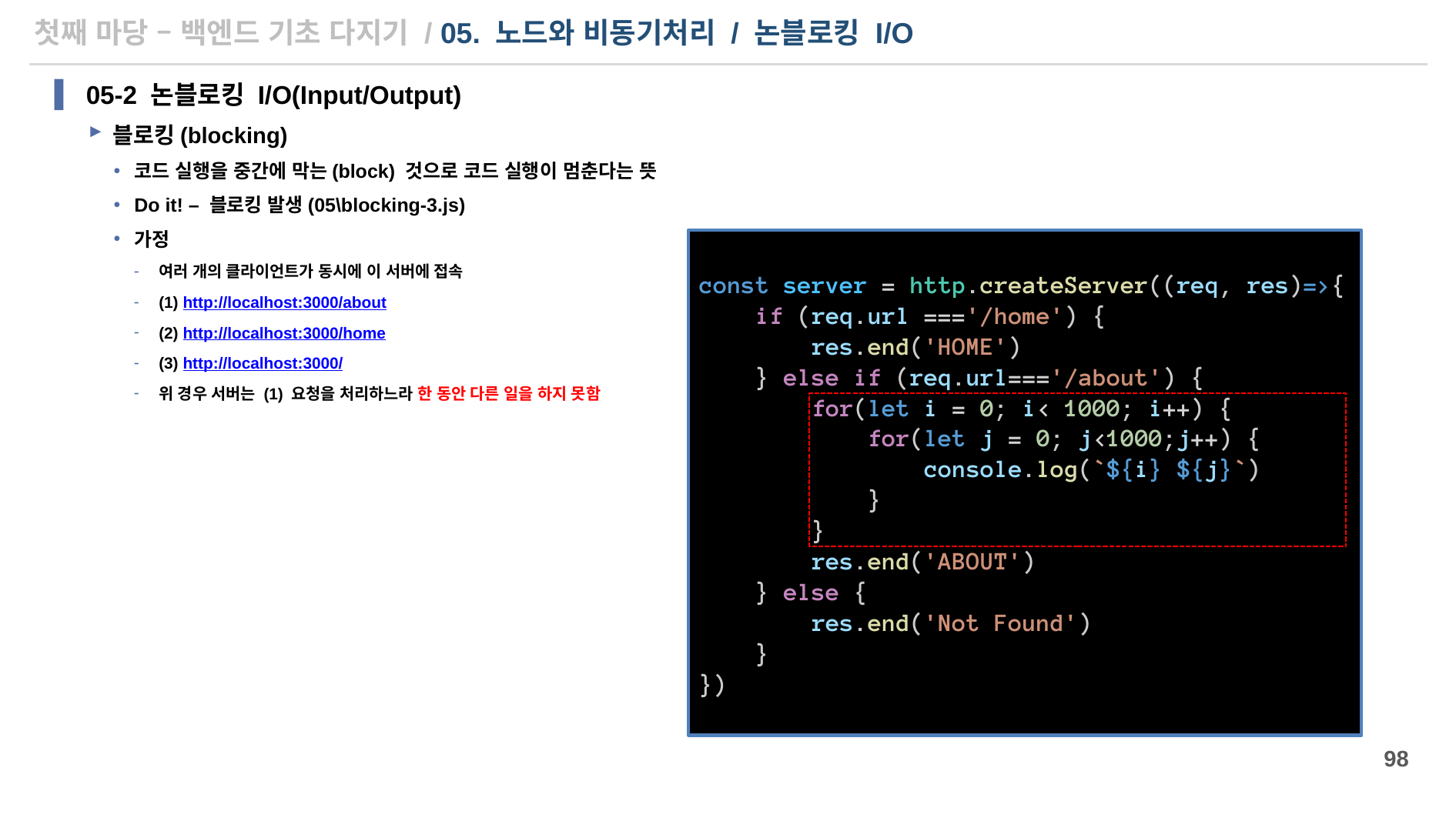

# 첫째 마당 – 백엔드 기초 다지기 / 05. 노드와 비동기처리 / 논블로킹 I/O
05-2 논블로킹 I/O(Input/Output)
블로킹(blocking)
코드 실행을 중간에 막는(block) 것으로 코드 실행이 멈춘다는 뜻
Do it! – 블로킹 발생(05\blocking-3.js)
가정
여러 개의 클라이언트가 동시에 이 서버에 접속
(1) http://localhost:3000/about
(2) http://localhost:3000/home
(3) http://localhost:3000/
위 경우 서버는 (1) 요청을 처리하느라 한 동안 다른 일을 하지 못함

const server = http.createServer((req, res)=>{
    if (req.url ==='/home') {
        res.end('HOME')
    } else if (req.url==='/about') {
        for(let i = 0; i< 1000; i++) {
            for(let j = 0; j<1000;j++) {
                console.log(`${i} ${j}`)
            }
        }
        res.end('ABOUT')
    } else {
        res.end('Not Found')
    }
})

98